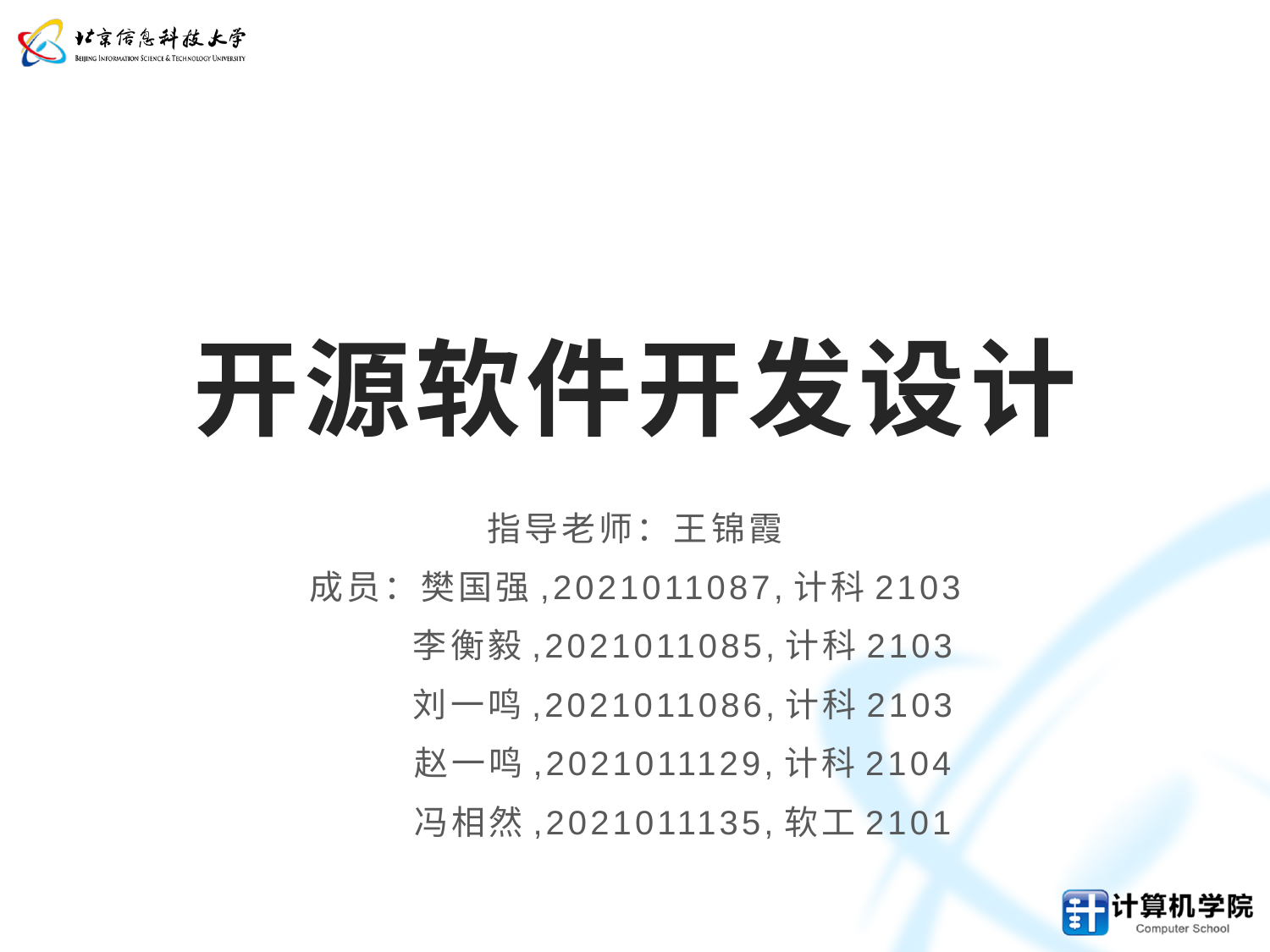

# 开源软件开发设计
指导老师：王锦霞
成员：樊国强,2021011087,计科2103
        李衡毅,2021011085,计科2103
        刘一鸣,2021011086,计科2103
        赵一鸣,2021011129,计科2104
        冯相然,2021011135,软工2101